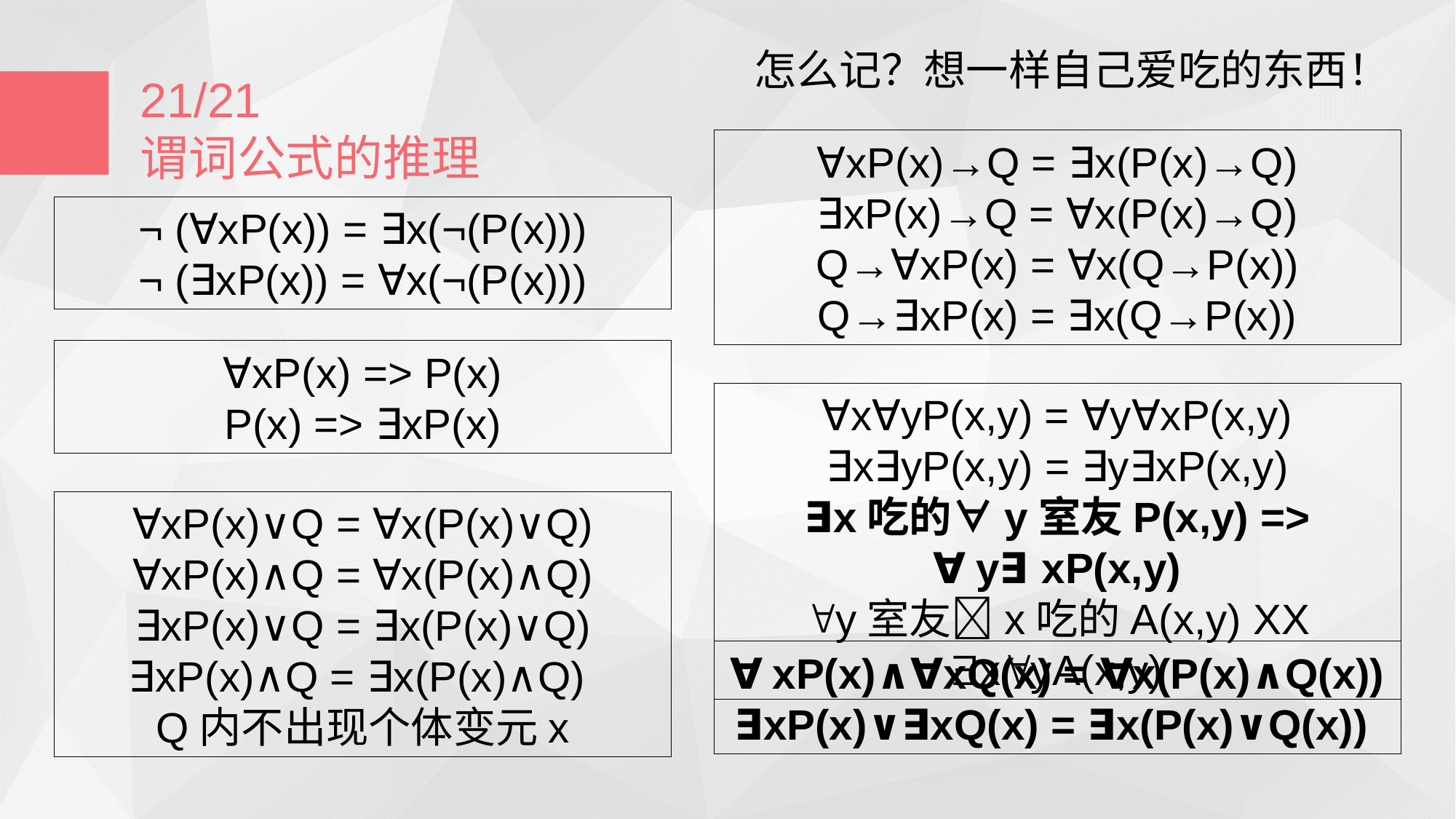

怎么记？想一样自己爱吃的东西！
21/21
谓词公式的推理

∀xP(x)→Q = ∃x(P(x)→Q)
∃xP(x)→Q = ∀x(P(x)→Q)
Q→∀xP(x) = ∀x(Q→P(x))
Q→∃xP(x) = ∃x(Q→P(x))
¬ (∀xP(x)) = ∃x(¬(P(x)))
¬ (∃xP(x)) = ∀x(¬(P(x)))
∀xP(x) => P(x)
P(x) => ∃xP(x)
∀x∀yP(x,y) = ∀y∀xP(x,y)
∃x∃yP(x,y) = ∃y∃xP(x,y)
∃x吃的∀y室友P(x,y) => ∀y∃xP(x,y)
∀y室友∃x吃的A(x,y) XX ∃x∀yA(x,y)
∀xP(x)∨Q = ∀x(P(x)∨Q)
∀xP(x)∧Q = ∀x(P(x)∧Q)
∃xP(x)∨Q = ∃x(P(x)∨Q)
∃xP(x)∧Q = ∃x(P(x)∧Q)
Q内不出现个体变元x
∀xP(x)∧∀xQ(x) = ∀x(P(x)∧Q(x))
∃xP(x)∨∃xQ(x) = ∃x(P(x)∨Q(x))